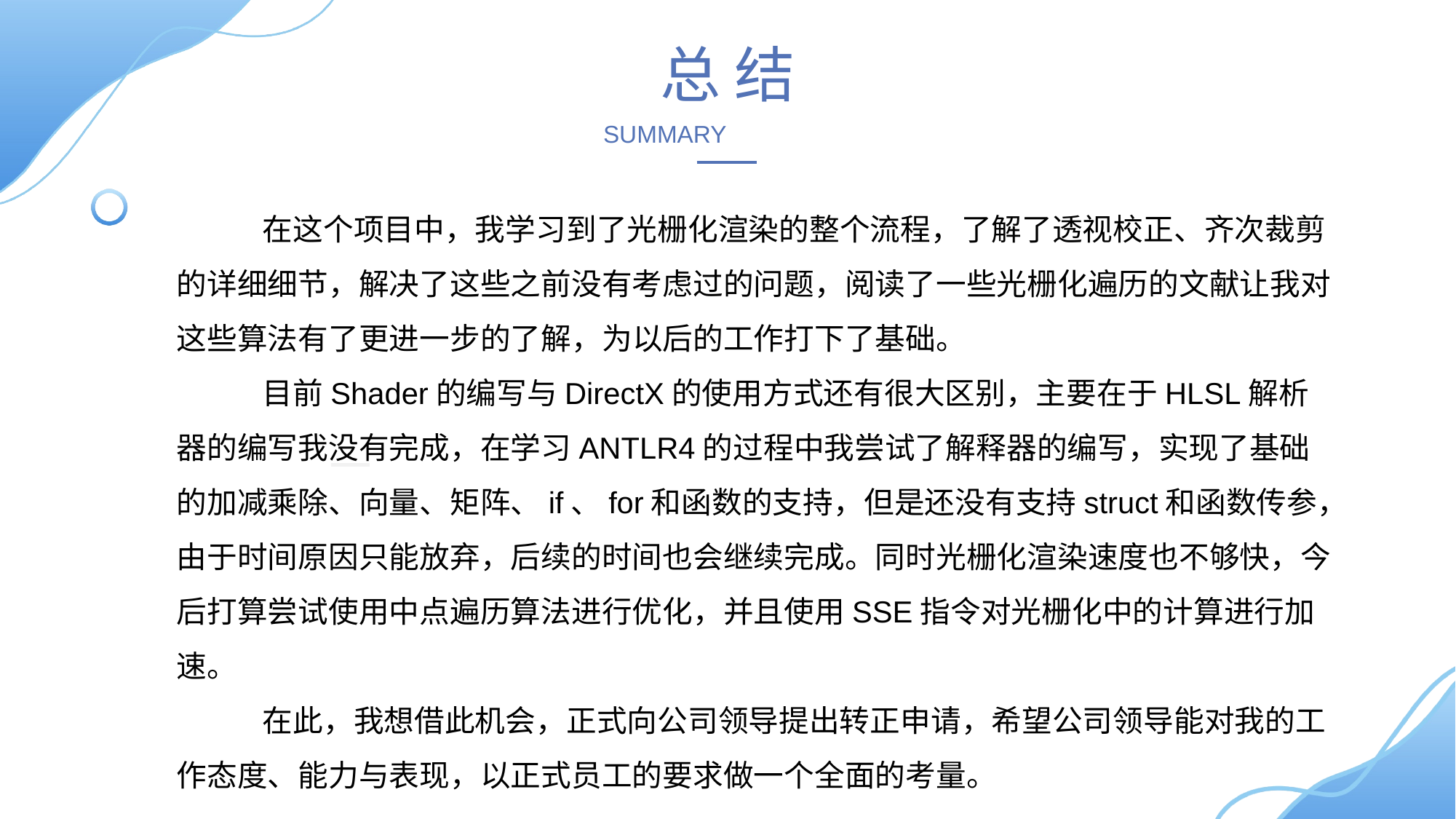

总 结
SUMMARY
在这个项目中，我学习到了光栅化渲染的整个流程，了解了透视校正、齐次裁剪的详细细节，解决了这些之前没有考虑过的问题，阅读了一些光栅化遍历的文献让我对这些算法有了更进一步的了解，为以后的工作打下了基础。
目前Shader的编写与DirectX的使用方式还有很大区别，主要在于HLSL解析器的编写我没有完成，在学习ANTLR4的过程中我尝试了解释器的编写，实现了基础的加减乘除、向量、矩阵、if、for和函数的支持，但是还没有支持struct和函数传参，由于时间原因只能放弃，后续的时间也会继续完成。同时光栅化渲染速度也不够快，今后打算尝试使用中点遍历算法进行优化，并且使用SSE指令对光栅化中的计算进行加速。
在此，我想借此机会，正式向公司领导提出转正申请，希望公司领导能对我的工作态度、能力与表现，以正式员工的要求做一个全面的考量。